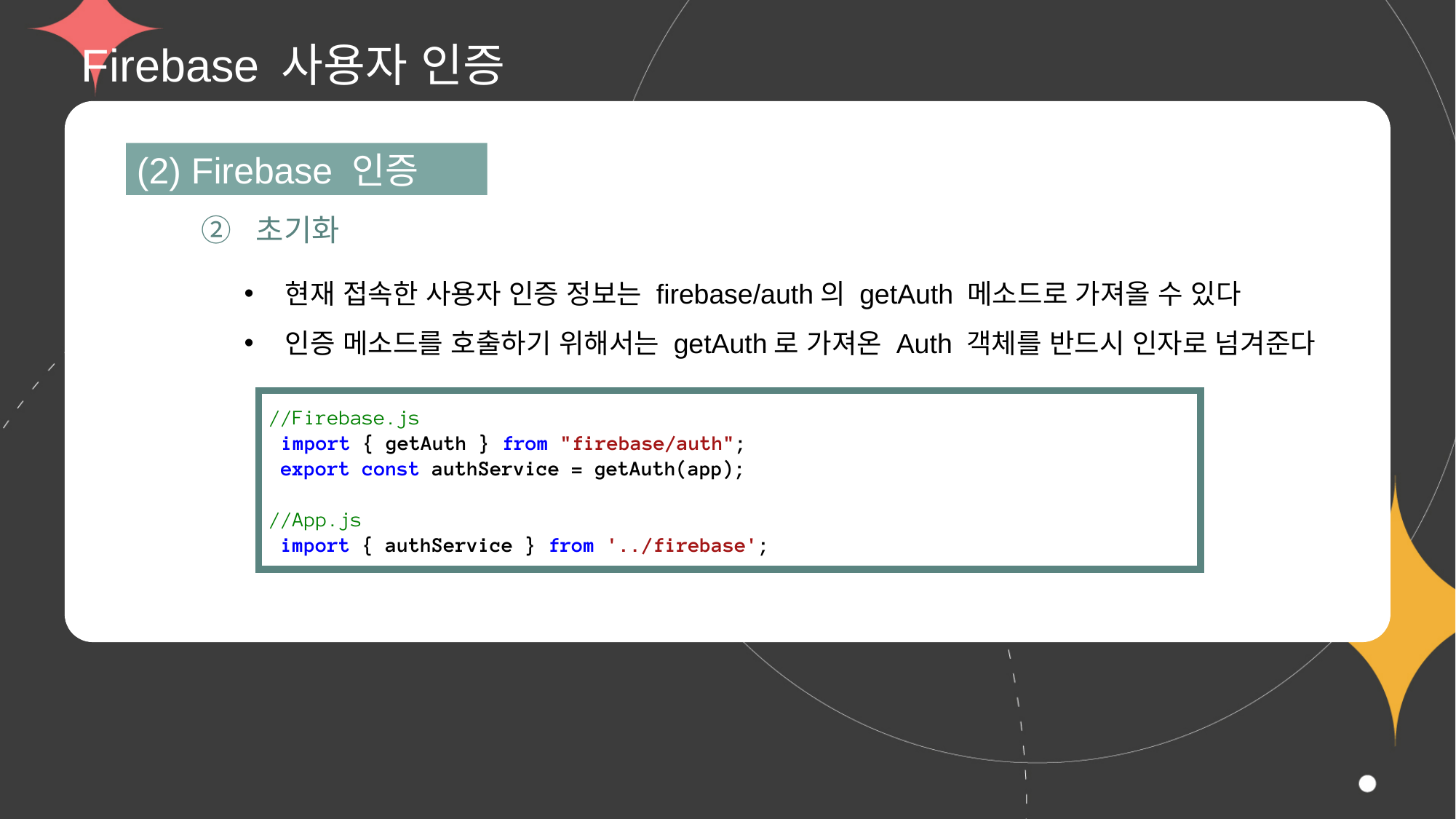

# Firebase 사용자 인증
(2) Firebase 인증
②  초기화
현재 접속한 사용자 인증 정보는 firebase/auth의 getAuth 메소드로 가져올 수 있다
인증 메소드를 호출하기 위해서는 getAuth로 가져온 Auth 객체를 반드시 인자로 넘겨준다
//Firebase.js
  import { getAuth } from "firebase/auth";
 export const authService = getAuth(app);

//App.js
 import { authService } from '../firebase';